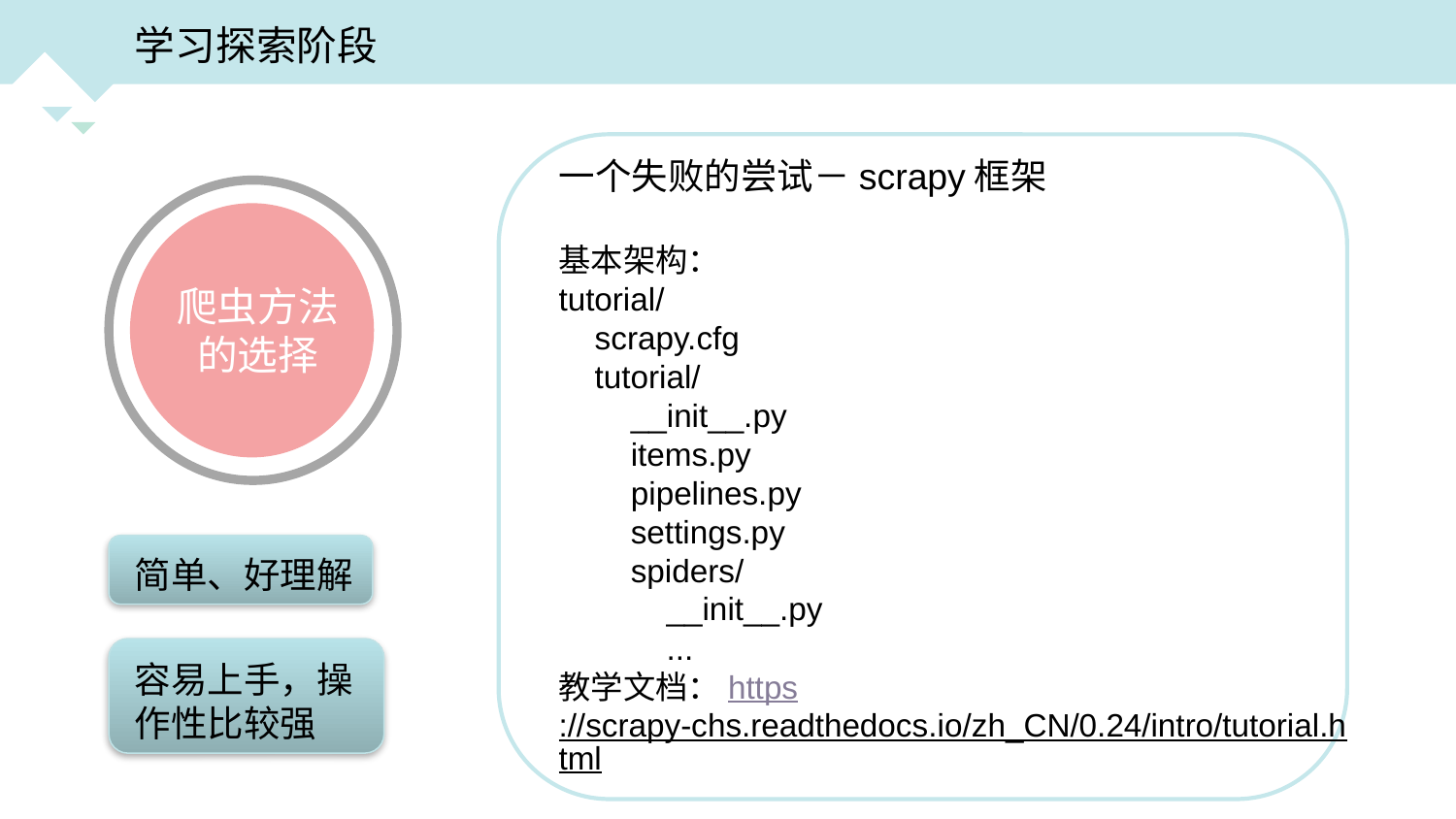

学习探索阶段

一个失败的尝试－scrapy框架

基本架构：
tutorial/
    scrapy.cfg
    tutorial/
        __init__.py
        items.py
        pipelines.py
        settings.py
        spiders/
            __init__.py
            ...
教学文档：https://scrapy-chs.readthedocs.io/zh_CN/0.24/intro/tutorial.html

爬虫方法的选择

简单、好理解

容易上手，操作性比较强